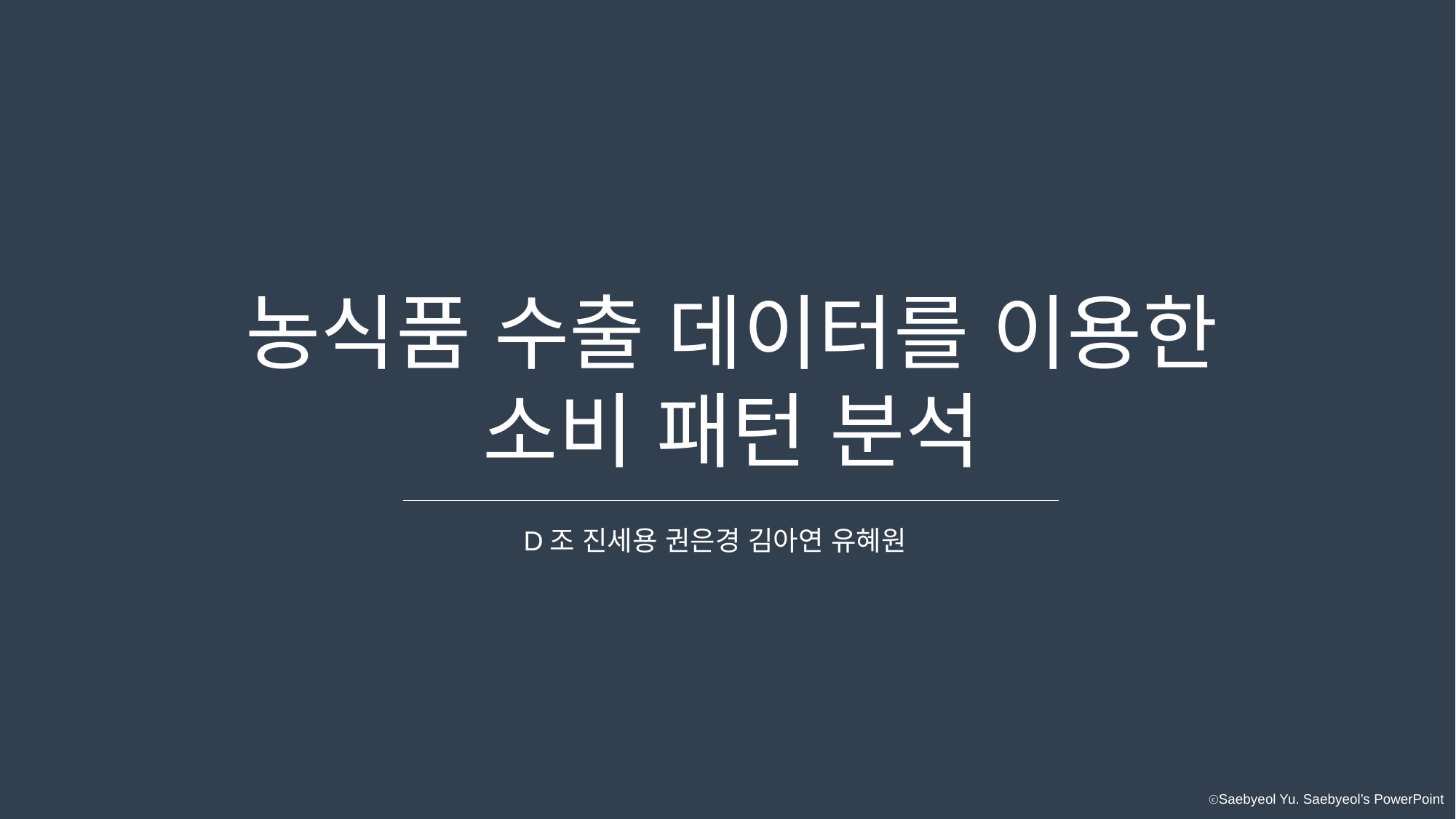

농식품 수출 데이터를 이용한
소비 패턴 분석
D조 진세용 권은경 김아연 유혜원